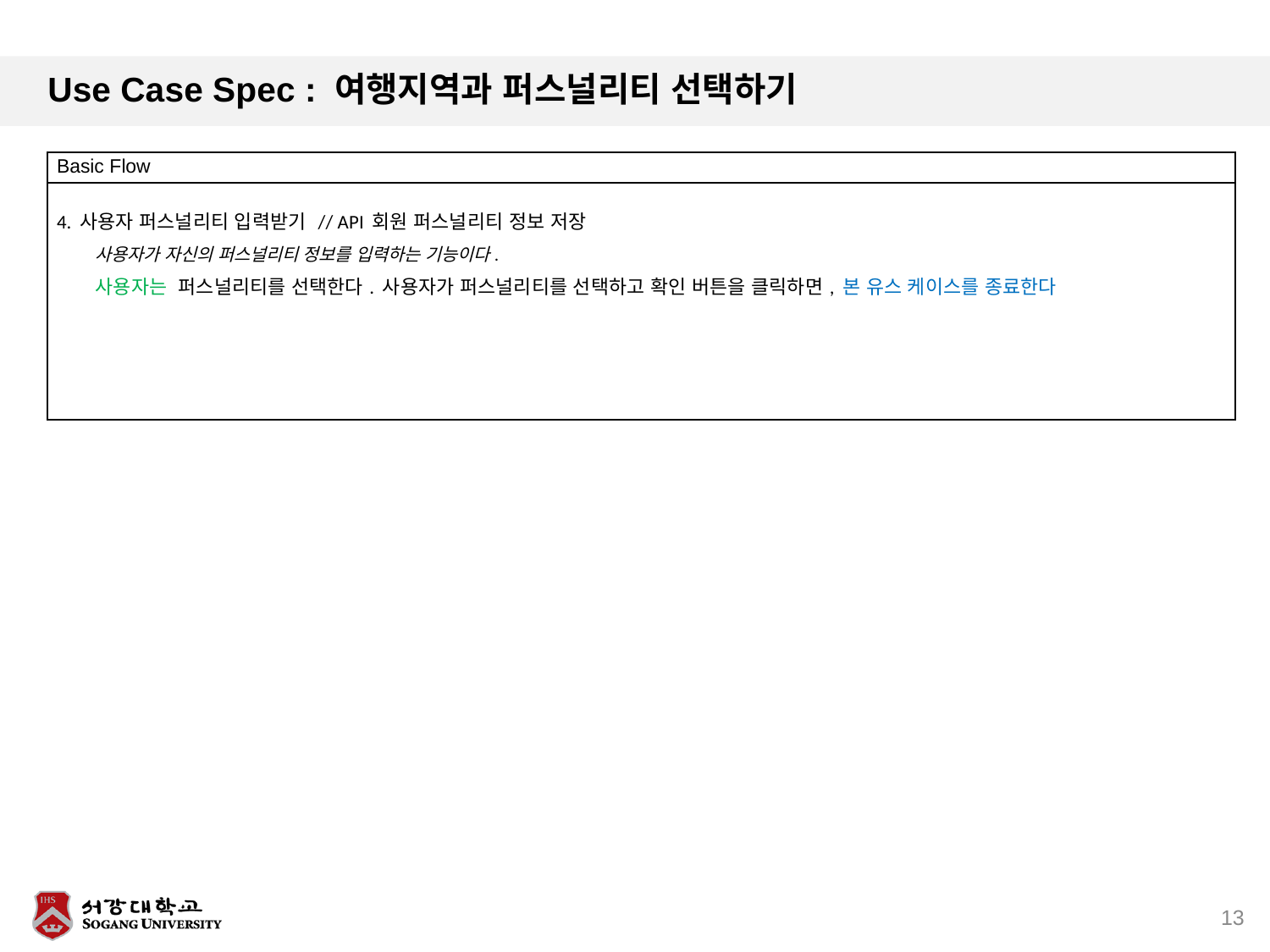

# Use Case Spec : 여행지역과 퍼스널리티 선택하기
| Basic Flow |
| --- |
| 4. 사용자 퍼스널리티 입력받기 // API 회원 퍼스널리티 정보 저장 사용자가 자신의 퍼스널리티 정보를 입력하는 기능이다. 사용자는 퍼스널리티를 선택한다. 사용자가 퍼스널리티를 선택하고 확인 버튼을 클릭하면, 본 유스 케이스를 종료한다 |
13